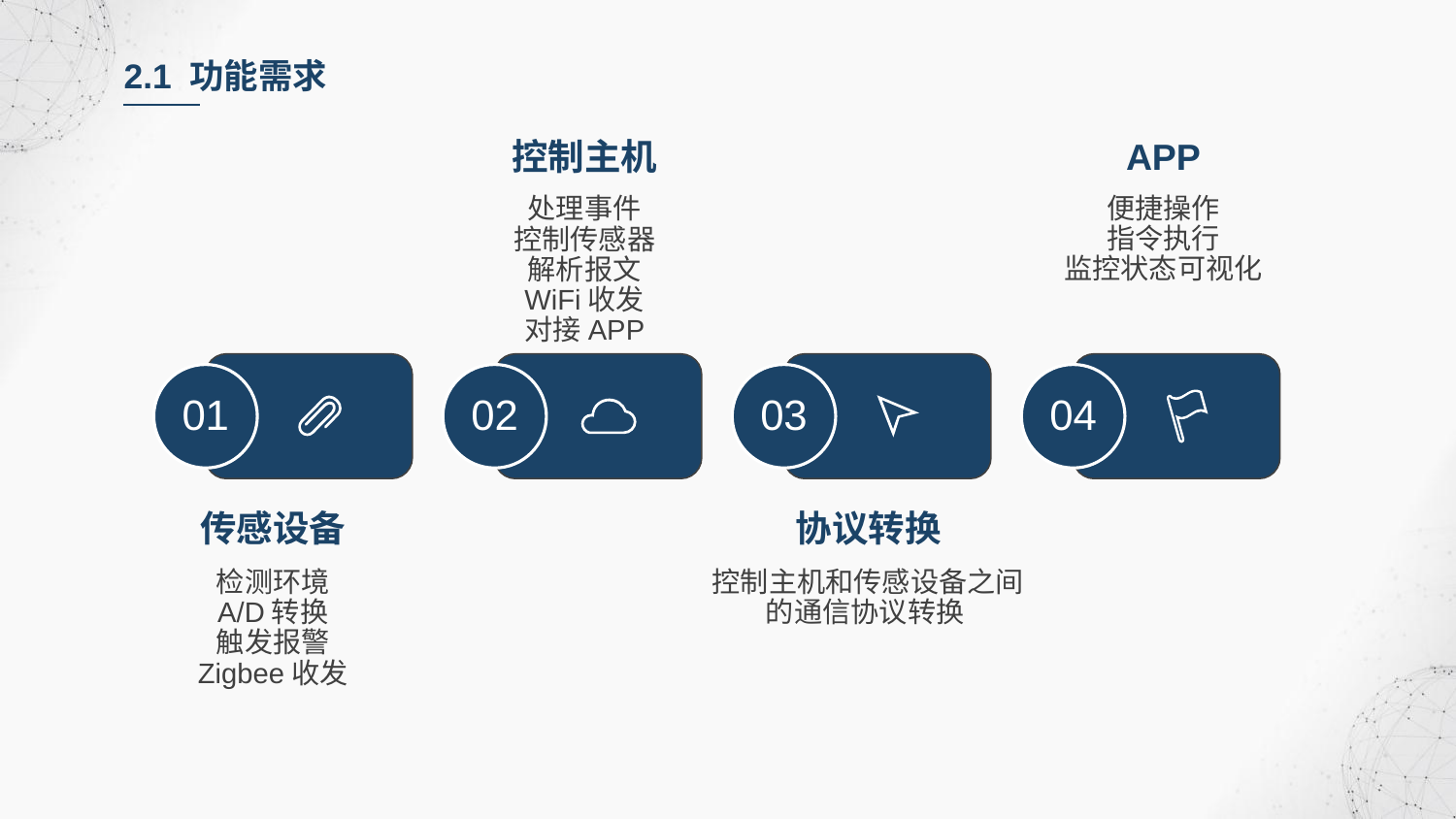

2.1 功能需求
控制主机
APP
便捷操作
指令执行
监控状态可视化
处理事件
控制传感器
解析报文
WiFi收发
对接APP

01

02

03

04

传感设备
协议转换
检测环境
A/D转换
触发报警
Zigbee收发
控制主机和传感设备之间的通信协议转换